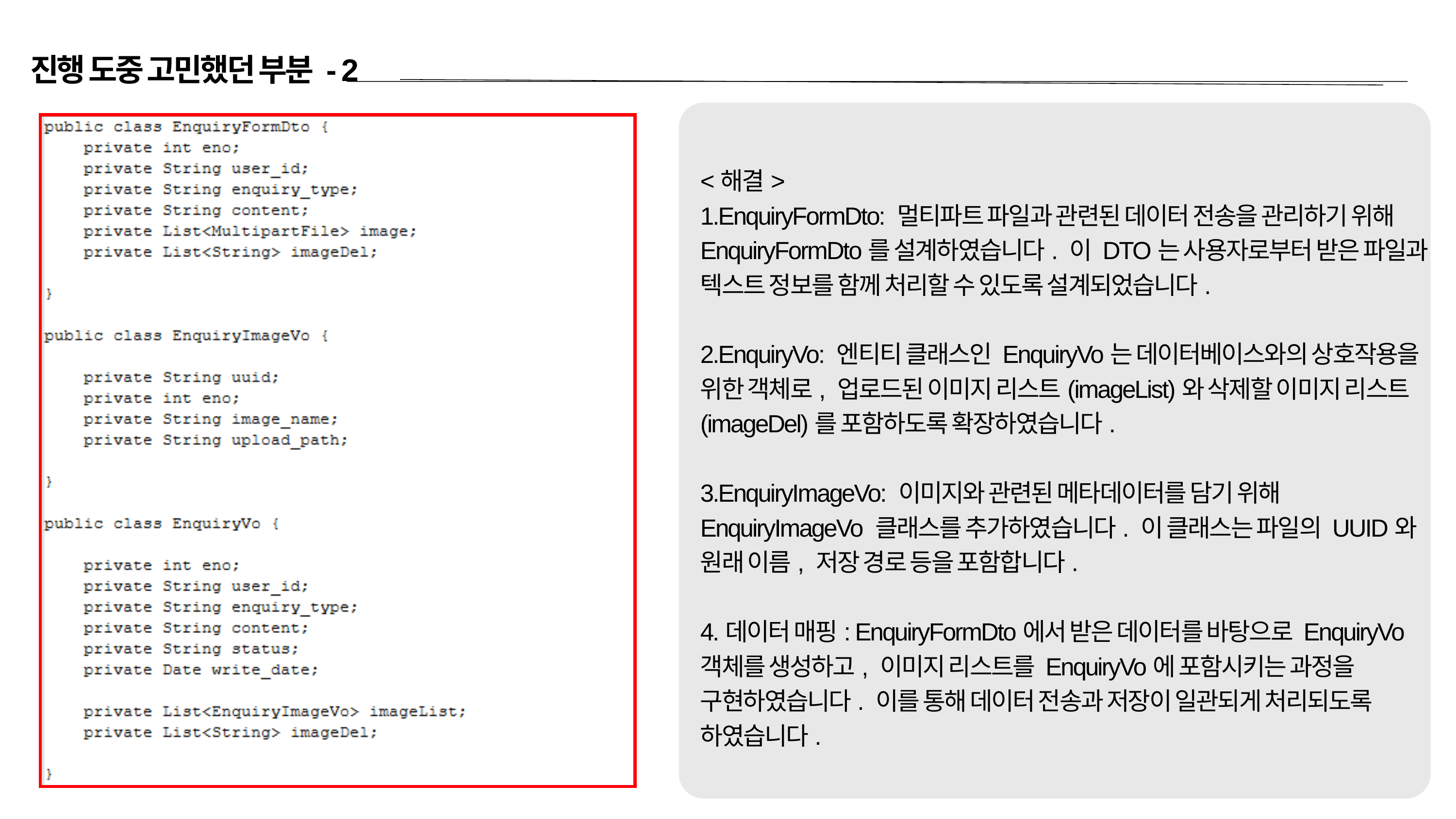

진행 도중 고민했던 부분 - 2

<해결>
1.EnquiryFormDto: 멀티파트 파일과 관련된 데이터 전송을 관리하기 위해 EnquiryFormDto를 설계하였습니다. 이 DTO는 사용자로부터 받은 파일과 텍스트 정보를 함께 처리할 수 있도록 설계되었습니다.

2.EnquiryVo: 엔티티 클래스인 EnquiryVo는 데이터베이스와의 상호작용을 위한 객체로, 업로드된 이미지 리스트(imageList)와 삭제할 이미지 리스트(imageDel)를 포함하도록 확장하였습니다.

3.EnquiryImageVo: 이미지와 관련된 메타데이터를 담기 위해 EnquiryImageVo 클래스를 추가하였습니다. 이 클래스는 파일의 UUID와 원래 이름, 저장 경로 등을 포함합니다.

4.데이터 매핑: EnquiryFormDto에서 받은 데이터를 바탕으로 EnquiryVo 객체를 생성하고, 이미지 리스트를 EnquiryVo에 포함시키는 과정을 구현하였습니다. 이를 통해 데이터 전송과 저장이 일관되게 처리되도록 하였습니다.